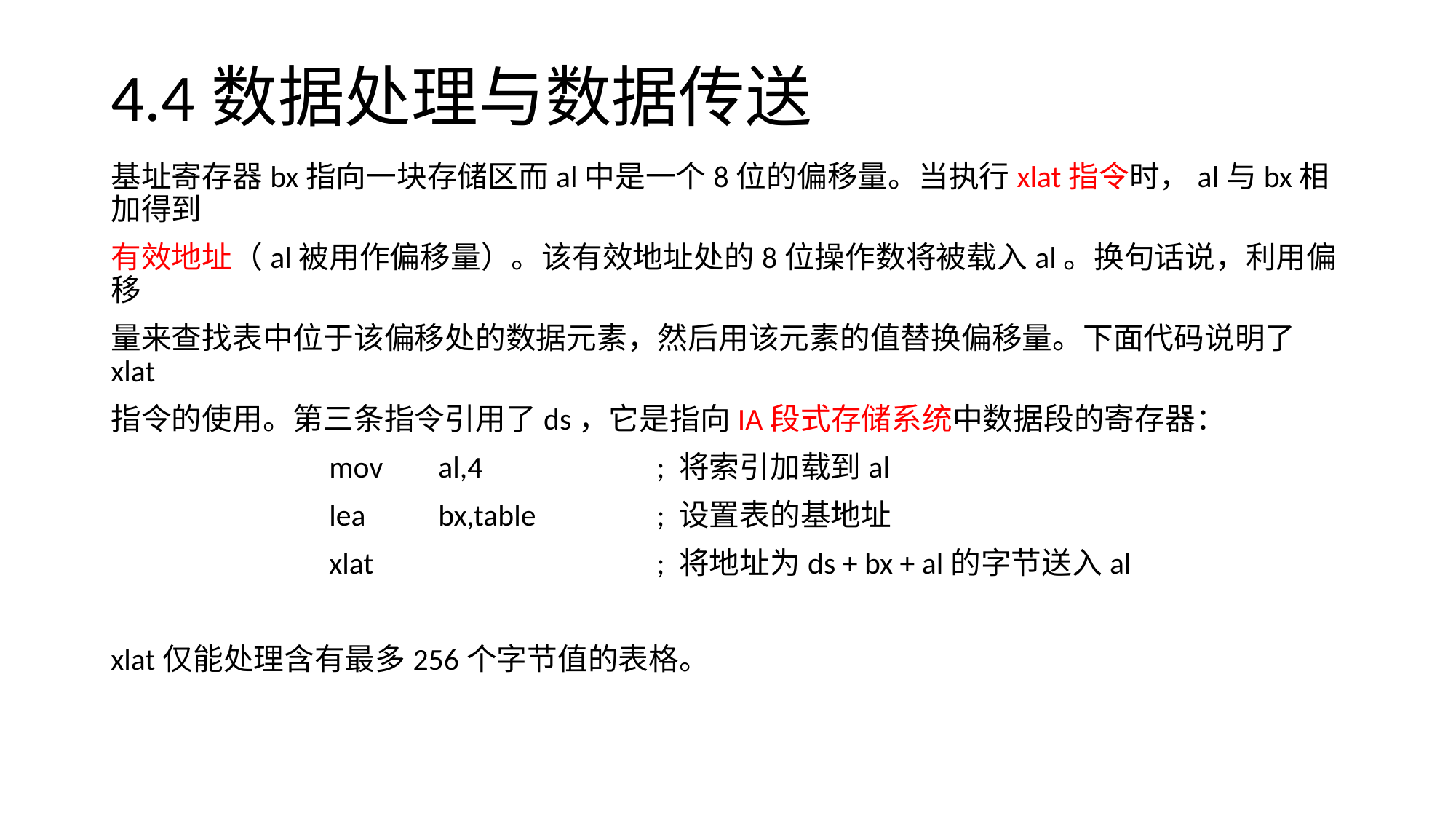

# 4.4数据处理与数据传送
基址寄存器bx指向一块存储区而al中是一个8位的偏移量。当执行xlat指令时，al与bx相加得到
有效地址（al被用作偏移量）。该有效地址处的8位操作数将被载入al。换句话说，利用偏移
量来查找表中位于该偏移处的数据元素，然后用该元素的值替换偏移量。下面代码说明了xlat
指令的使用。第三条指令引用了ds，它是指向IA段式存储系统中数据段的寄存器：
		mov	al,4		; 将索引加载到al
		lea 	bx,table		; 设置表的基地址
		xlat			; 将地址为ds + bx + al的字节送入al

xlat仅能处理含有最多256个字节值的表格。